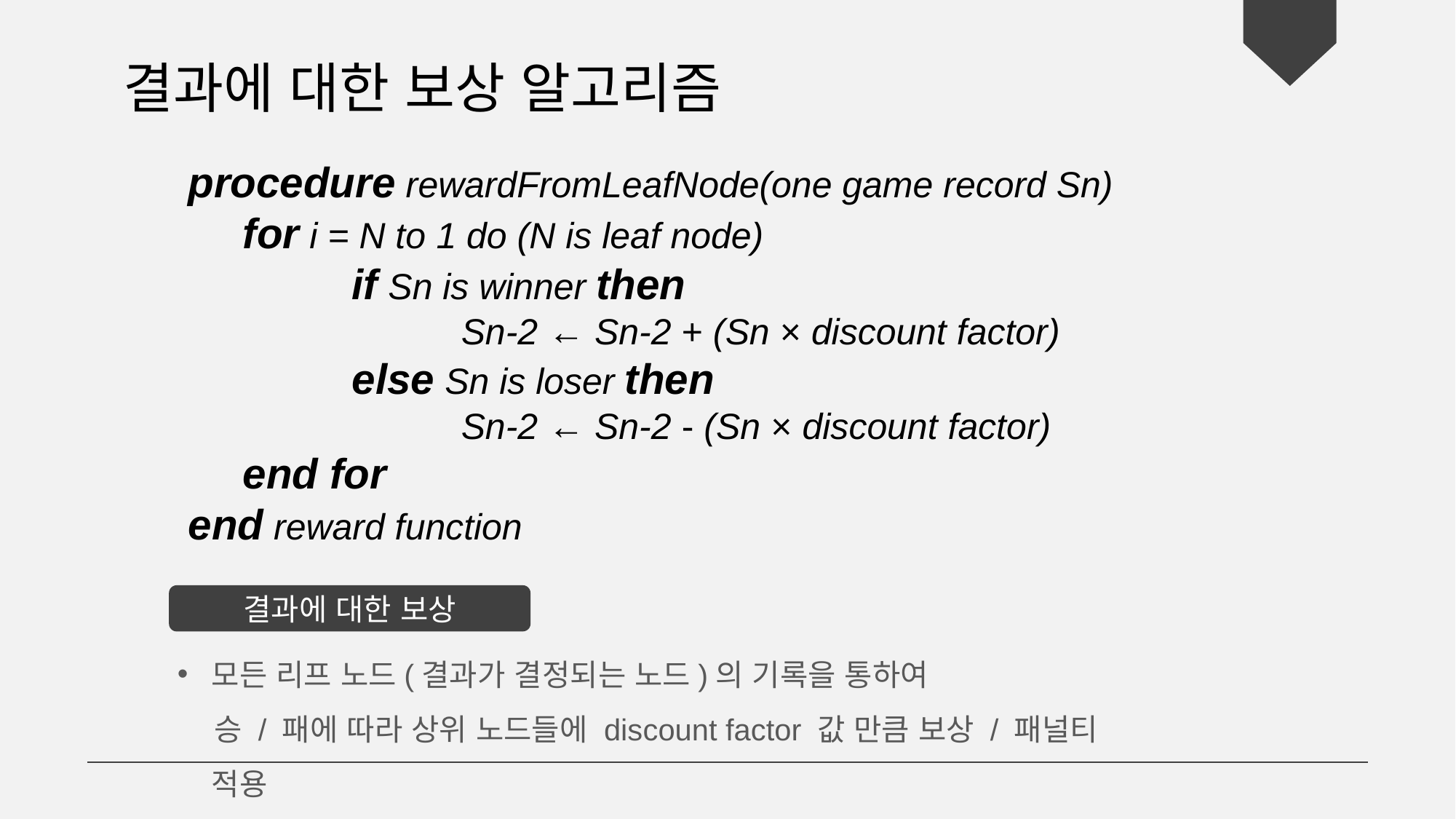

결과에 대한 보상 알고리즘
procedure rewardFromLeafNode(one game record Sn)
	for i = N to 1 do (N is leaf node)
		if Sn is winner then
			Sn-2 ← Sn-2 + (Sn × discount factor)
		else Sn is loser then
			Sn-2 ← Sn-2 - (Sn × discount factor)
	end for
end reward function
결과에 대한 보상
모든 리프 노드(결과가 결정되는 노드)의 기록을 통하여
    승 / 패에 따라 상위 노드들에 discount factor 값 만큼 보상 / 패널티 적용